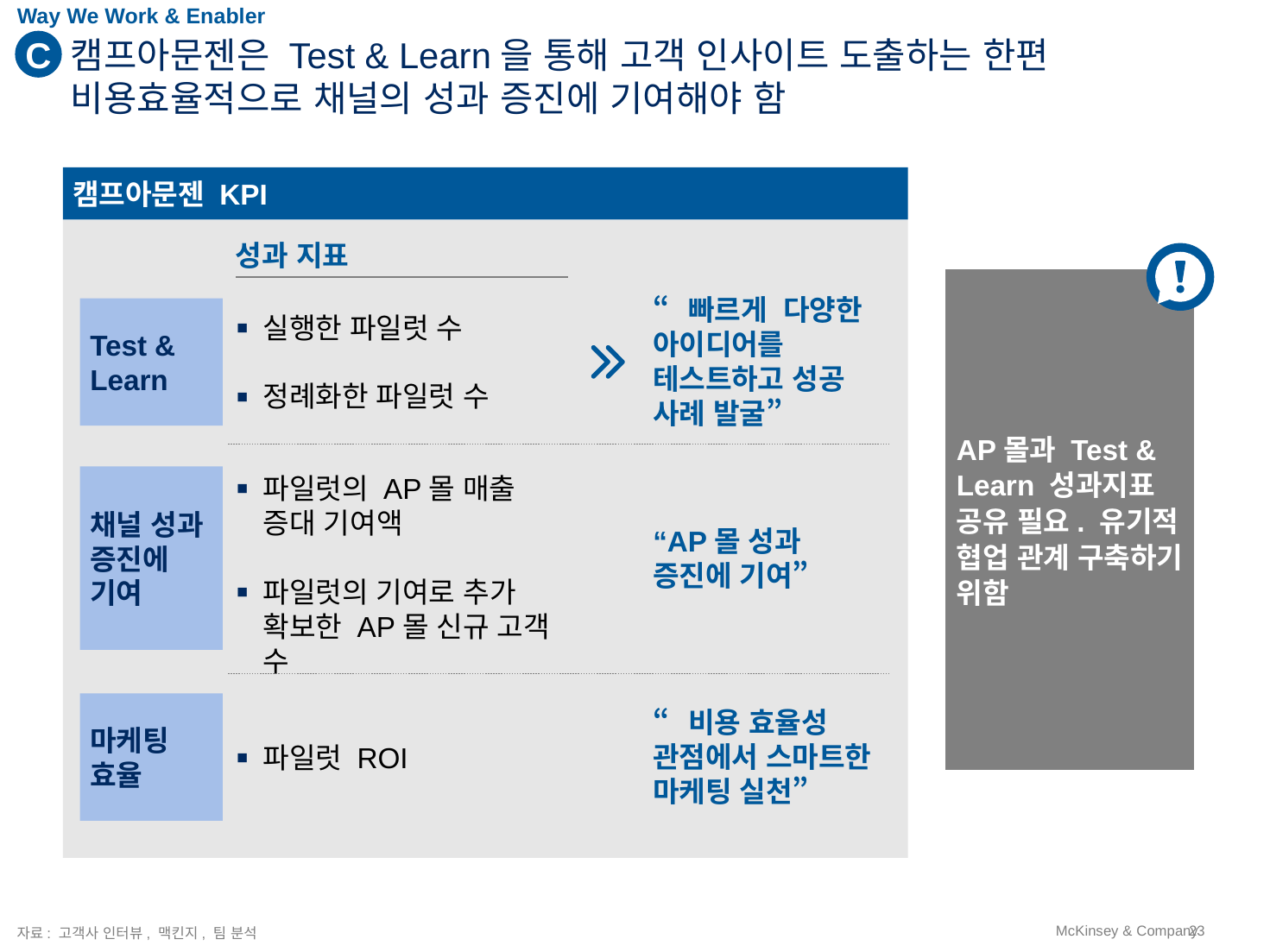

Way We Work & Enabler
C
# 캠프아문젠은 Test & Learn을 통해 고객 인사이트 도출하는 한편 비용효율적으로 채널의 성과 증진에 기여해야 함
캠프아문젠 KPI

성과 지표

AP몰과 Test & Learn 성과지표 공유 필요. 유기적 협업 관계 구축하기 위함
“빠르게  다양한 아이디어를 테스트하고 성공 사례 발굴”
Test & Learn
실행한 파일럿 수

정례화한 파일럿 수

채널 성과 증진에 기여
파일럿의 AP몰 매출   증대 기여액

파일럿의 기여로 추가 확보한 AP몰 신규 고객 수
“AP몰 성과 증진에 기여”
마케팅 효율
“비용 효율성 관점에서 스마트한 마케팅 실천”
파일럿 ROI
자료: 고객사 인터뷰, 맥킨지, 팀 분석